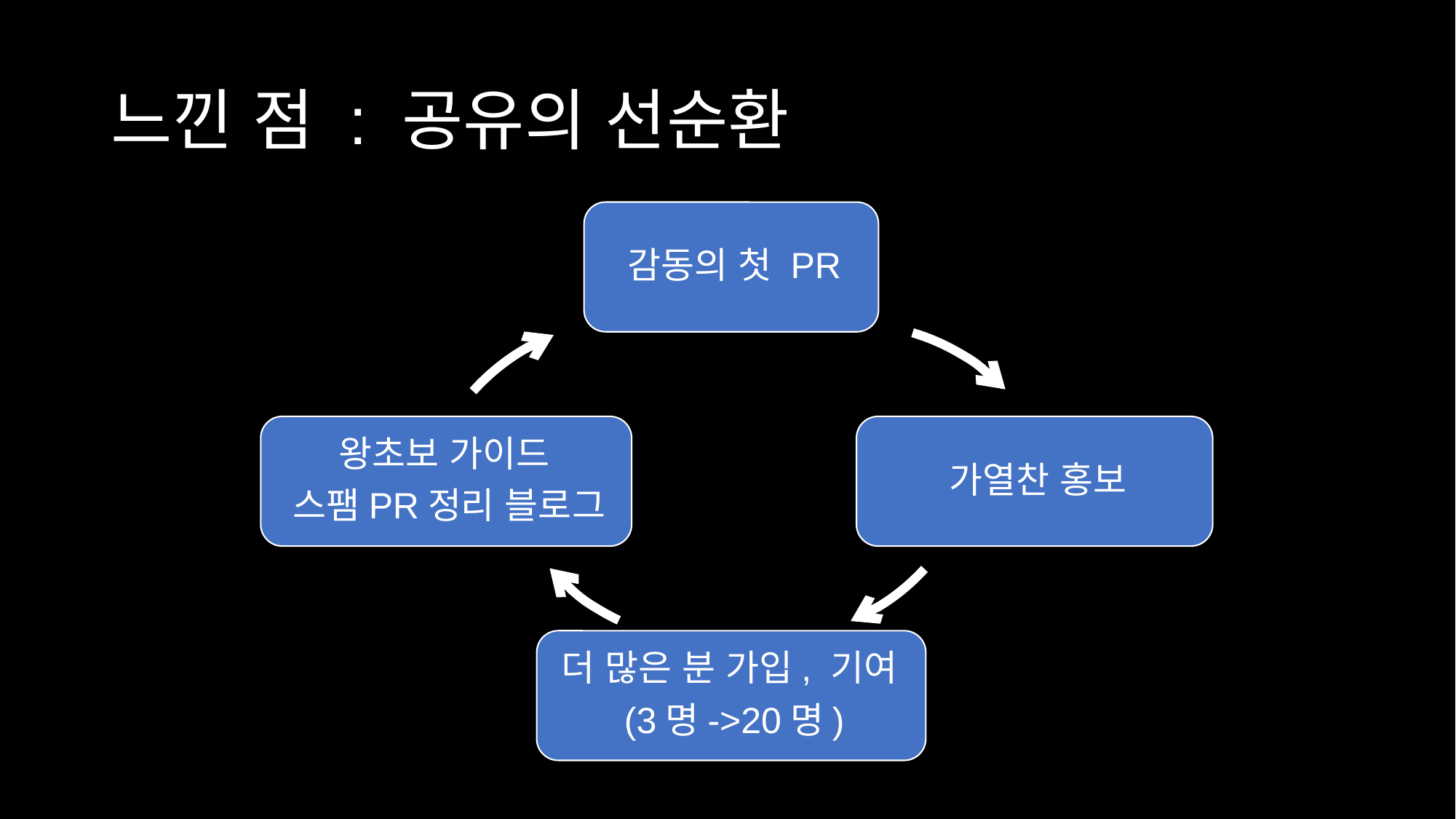

# 느낀 점 : 공유의 선순환
감동의 첫 PR
가열찬 홍보
더 많은 분 가입, 기여
(3명->20명)
왕초보 가이드
스팸PR정리 블로그
#hacktoberfest #hacktoberfestseoul